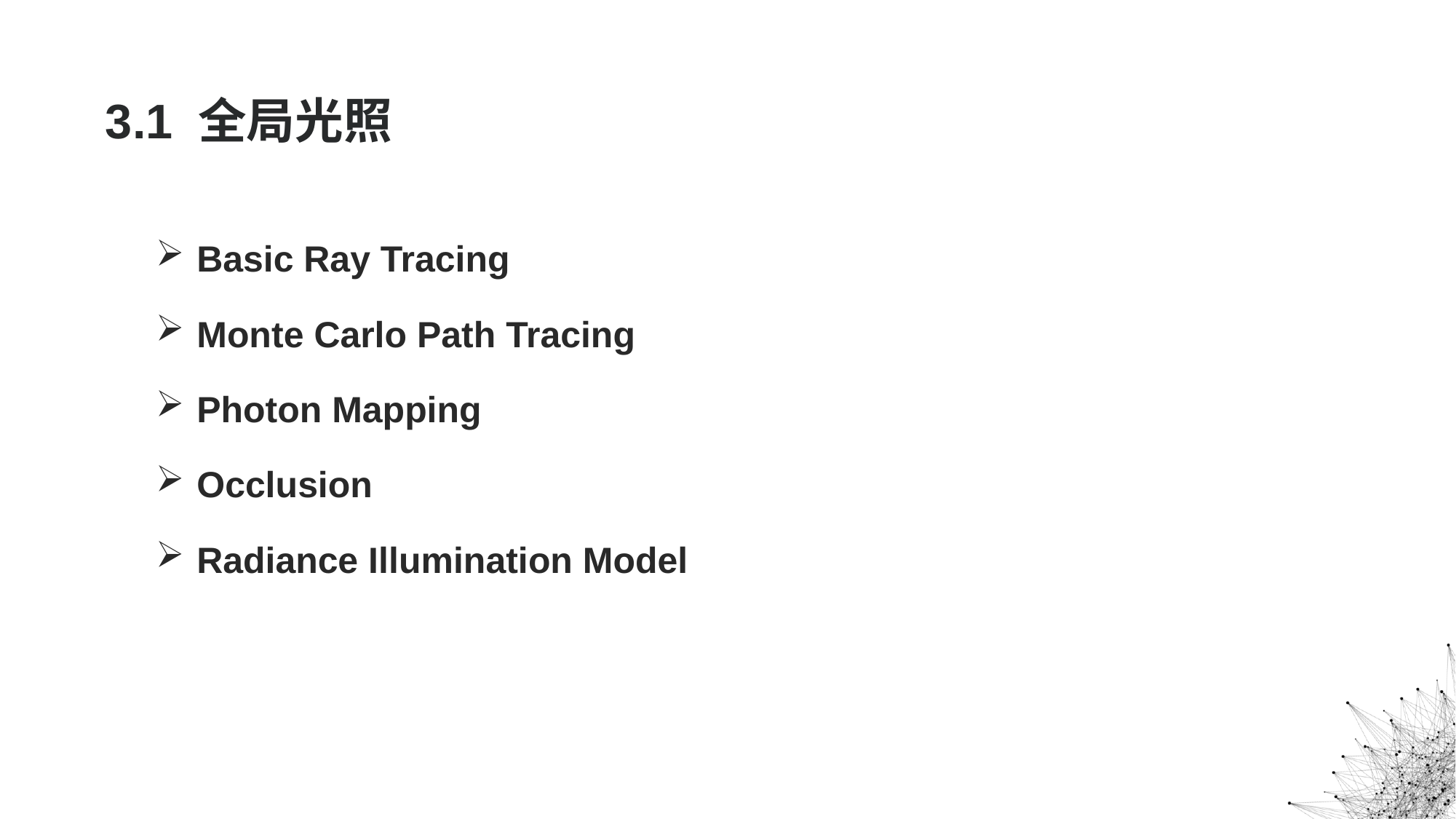

# 3.1 全局光照
Basic Ray Tracing
Monte Carlo Path Tracing
Photon Mapping
Occlusion
Radiance Illumination Model